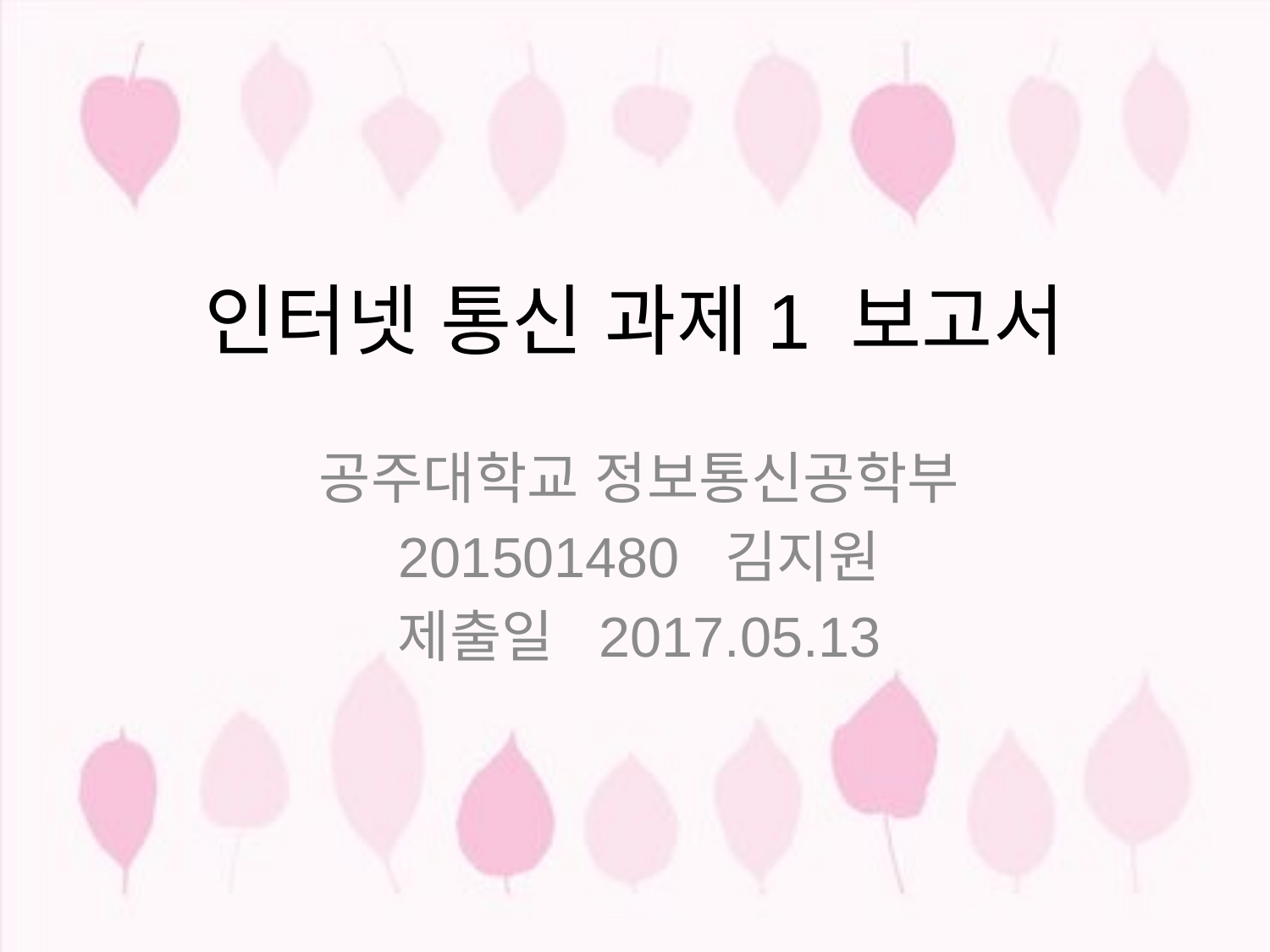

# 인터넷 통신 과제1 보고서
공주대학교 정보통신공학부
201501480  김지원
제출일  2017.05.13